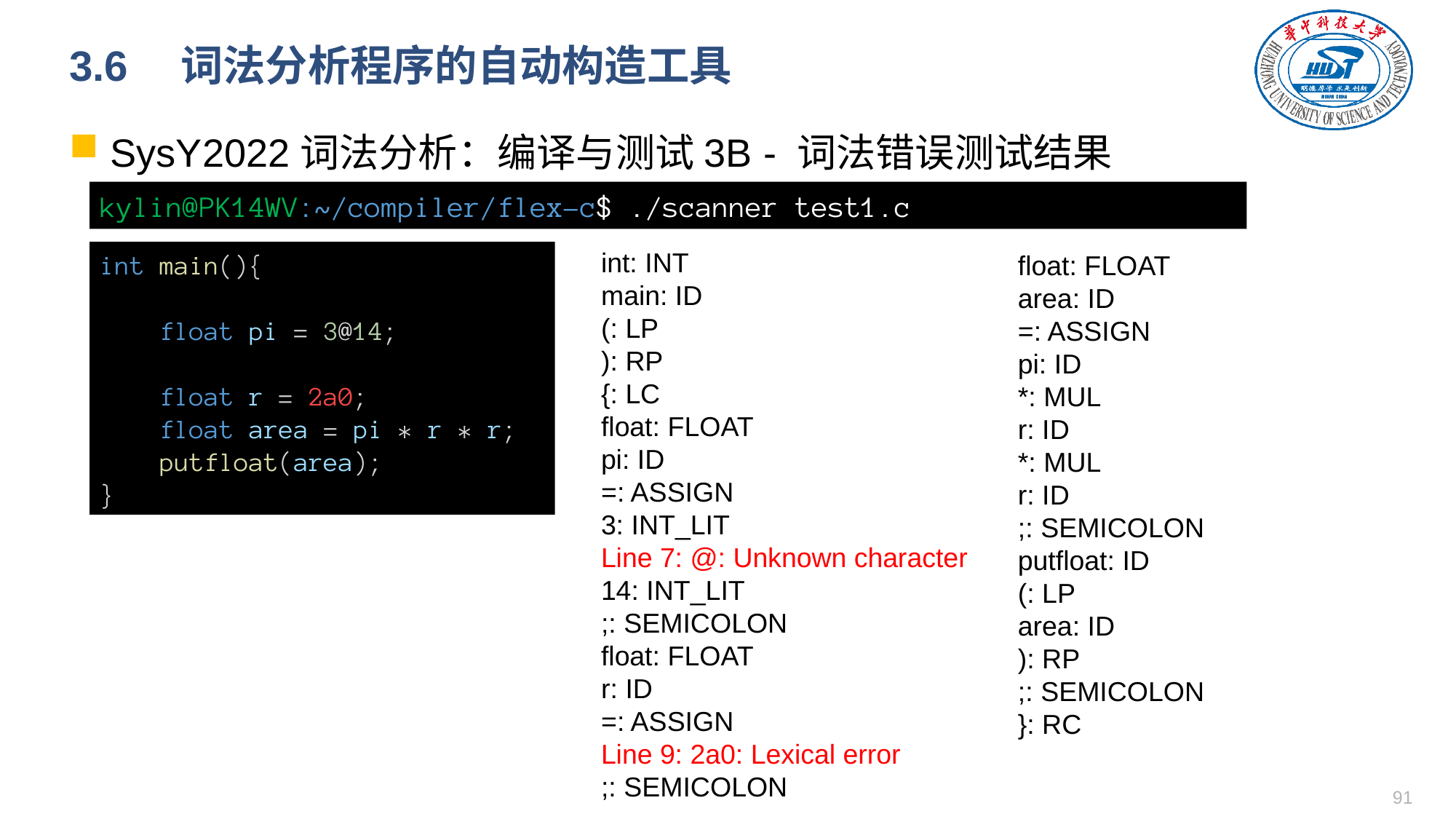

# 3.6　词法分析程序的自动构造工具
SysY2022词法分析：编译与测试3B - 词法错误测试结果
kylin@PK14WV:~/compiler/flex-c$ ./scanner test1.c
int: INT
main: ID
(: LP
): RP
{: LC
float: FLOAT
pi: ID
=: ASSIGN
3: INT_LIT
Line 7: @: Unknown character
14: INT_LIT
;: SEMICOLON
float: FLOAT
r: ID
=: ASSIGN
Line 9: 2a0: Lexical error
;: SEMICOLON
int main(){

    float pi = 3@14;

    float r = 2a0;
    float area = pi * r * r;
    putfloat(area);
}
float: FLOAT
area: ID
=: ASSIGN
pi: ID
*: MUL
r: ID
*: MUL
r: ID
;: SEMICOLON
putfloat: ID
(: LP
area: ID
): RP
;: SEMICOLON
}: RC
91